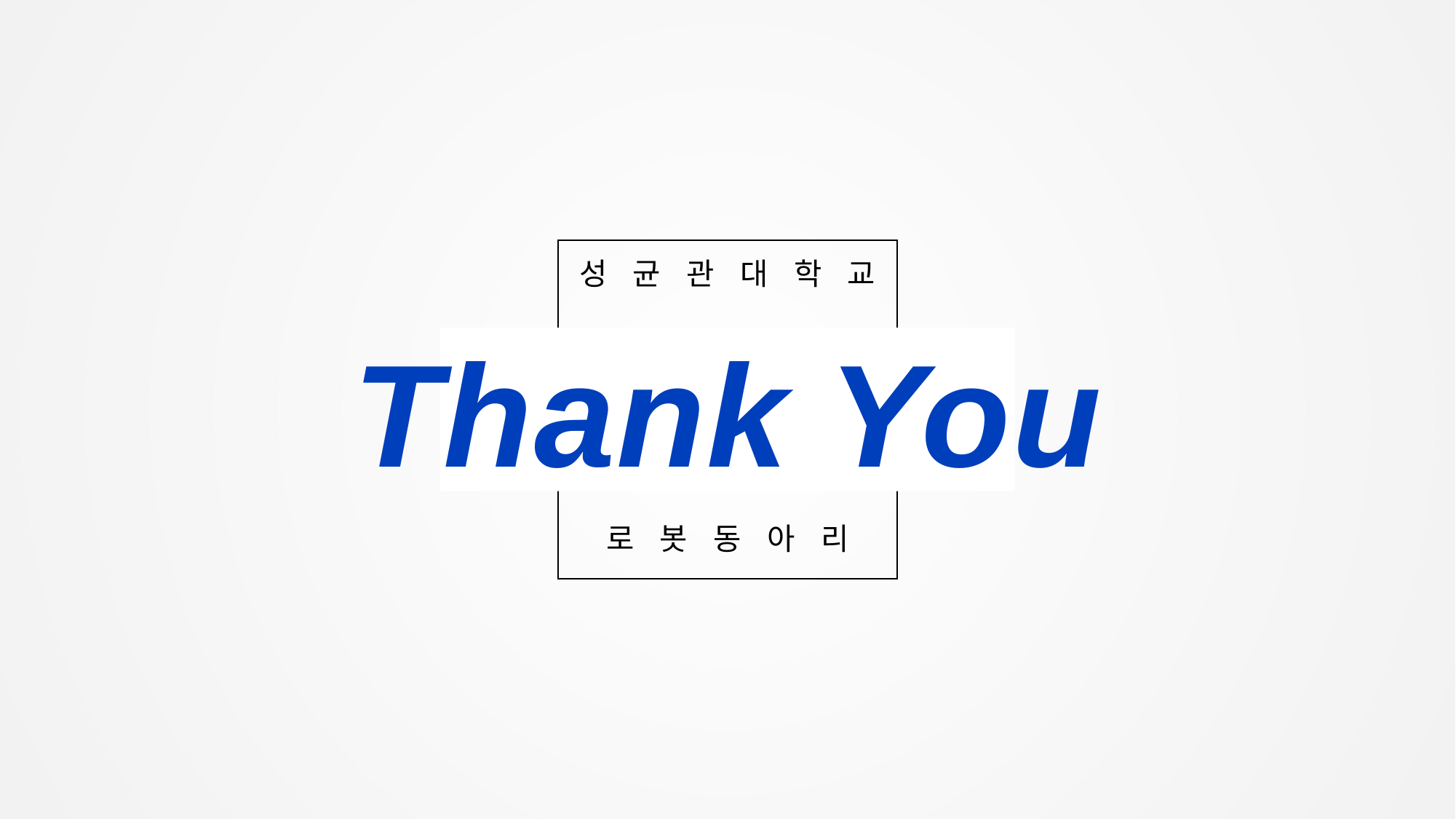

성   균   관   대   학   교
Thank You

로   봇   동   아   리